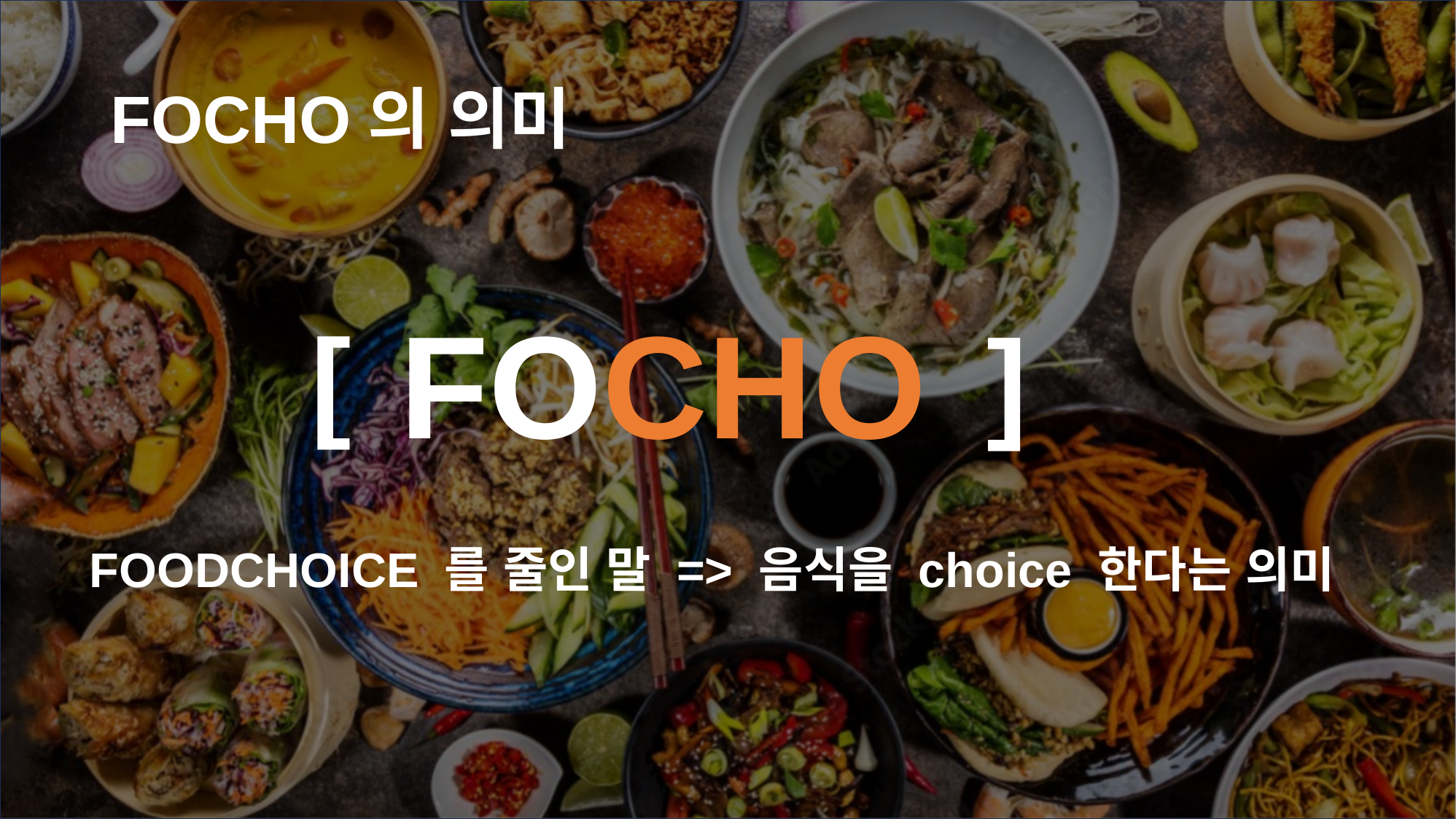

# FOCHO의 의미
FOCHO
[
]
FOODCHOICE 를 줄인 말 => 음식을 choice 한다는 의미